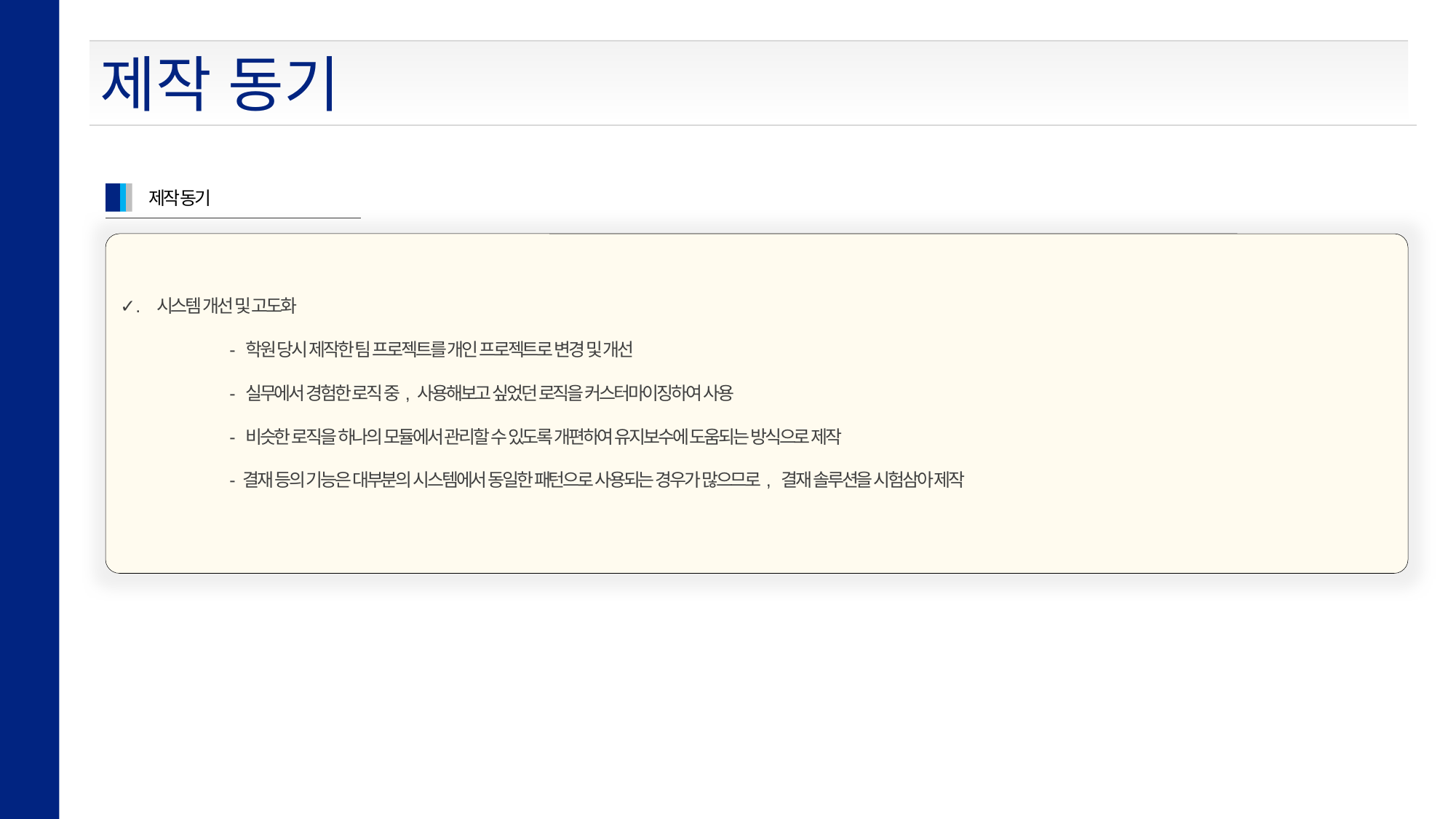

제작 동기
제작 동기

✓.    시스템 개선 및 고도화
	-  학원 당시 제작한 팀 프로젝트를 개인 프로젝트로 변경 및 개선
	-  실무에서 경험한 로직 중, 사용해보고 싶었던 로직을 커스터마이징하여 사용
	-  비슷한 로직을 하나의 모듈에서 관리할 수 있도록 개편하여 유지보수에 도움되는 방식으로 제작
	- 결재 등의 기능은 대부분의 시스템에서 동일한 패턴으로 사용되는 경우가 많으므로,  결재 솔루션을 시험삼아 제작